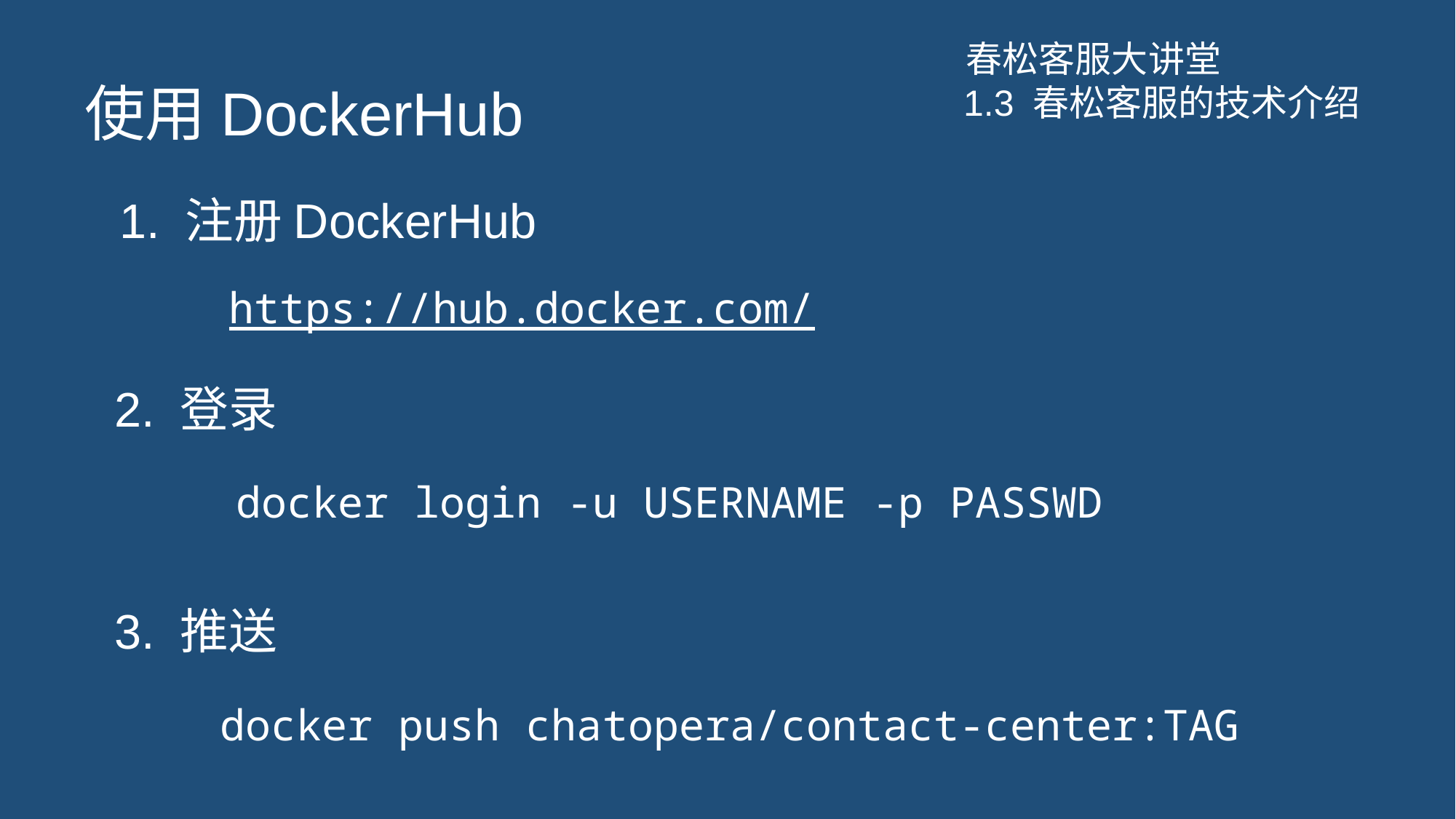

春松客服大讲堂
使用DockerHub
1.3 春松客服的技术介绍
1. 注册DockerHub
https://hub.docker.com/
2. 登录
docker login -u USERNAME -p PASSWD
3. 推送
docker push chatopera/contact-center:TAG